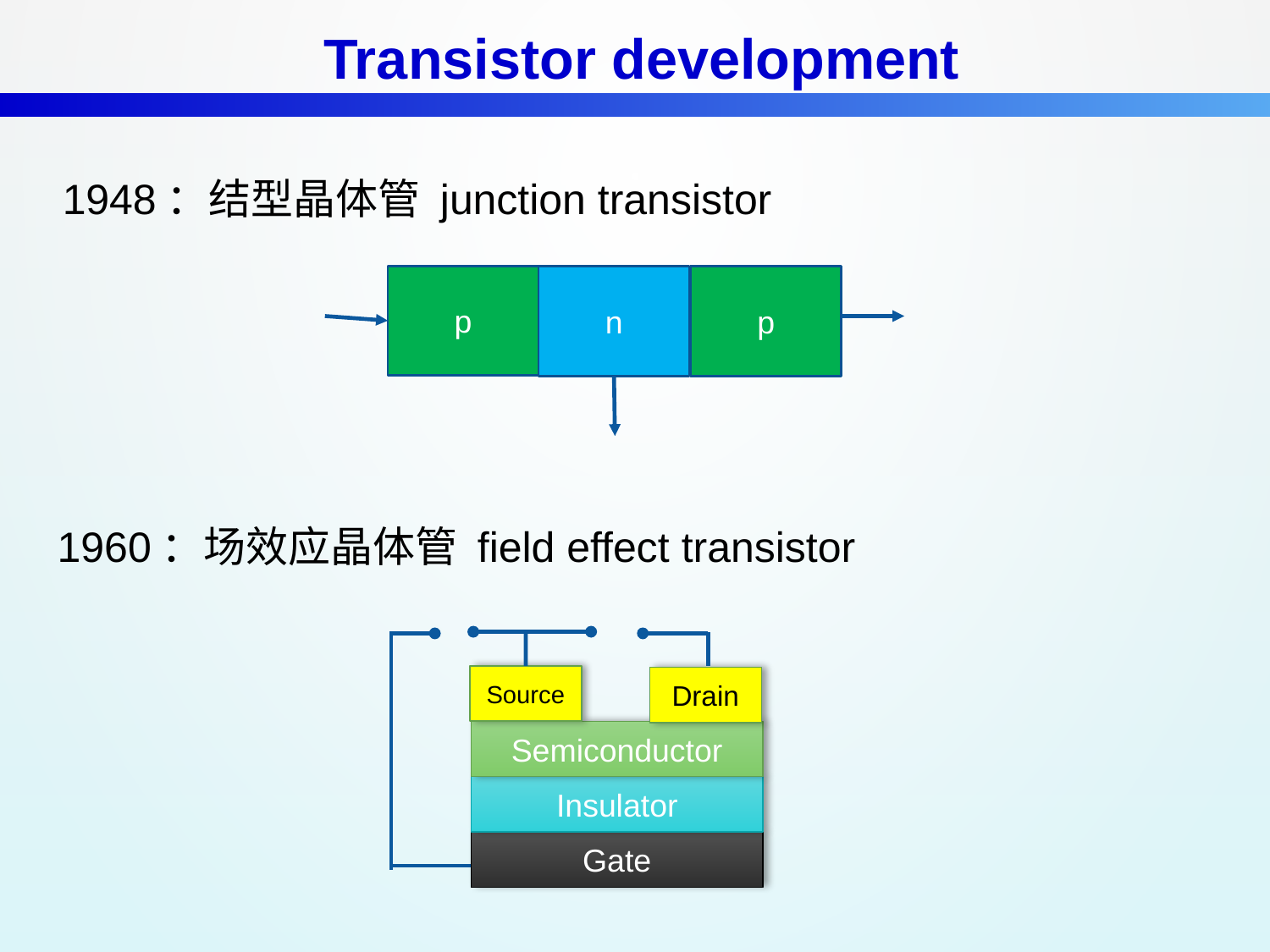

Transistor development
1948：结型晶体管 junction transistor
p
n
p
1960：场效应晶体管 field effect transistor
Source
Drain
Semiconductor
Insulator
Gate